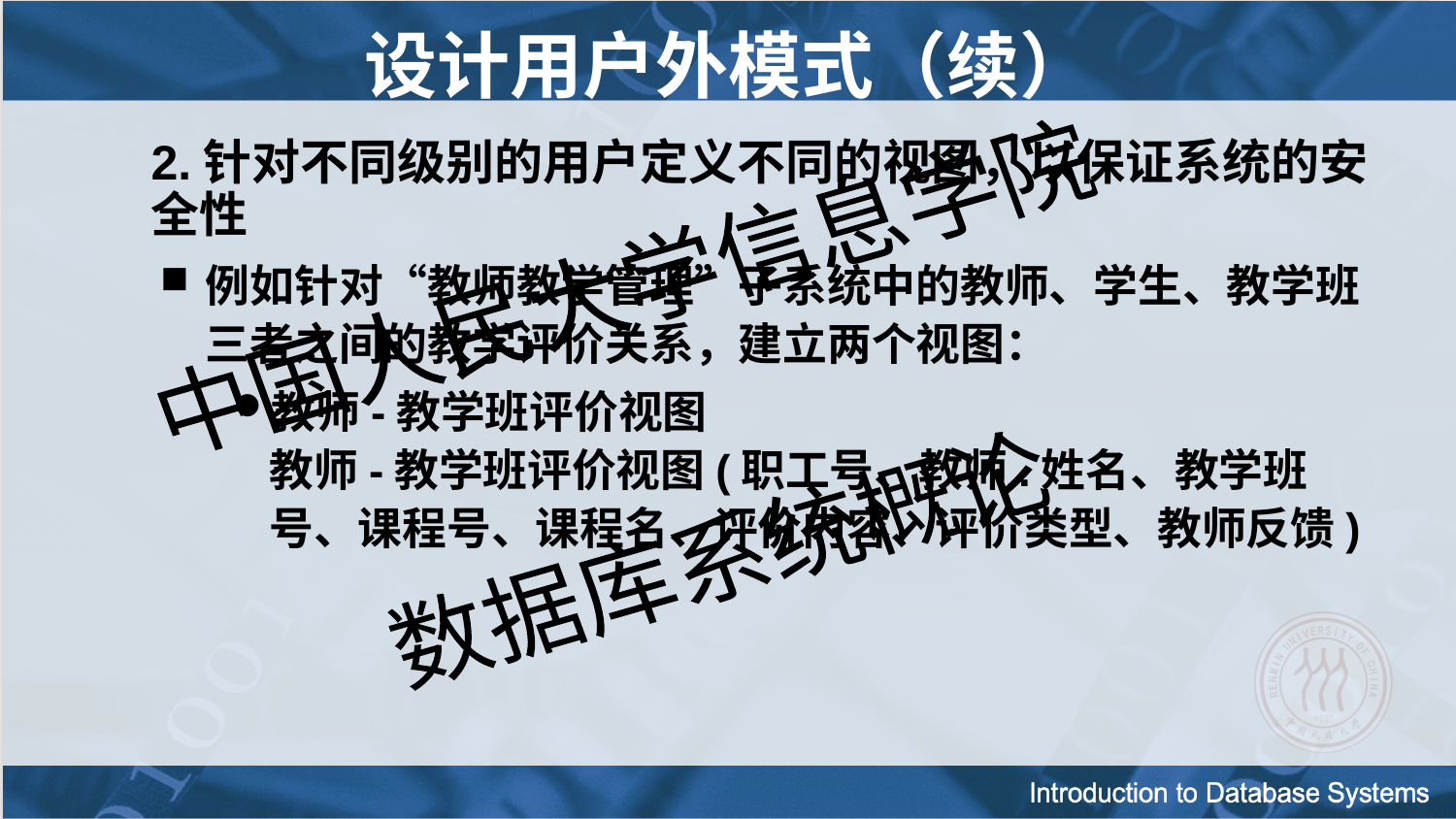

设计用户外模式（续）
2.针对不同级别的用户定义不同的视图，以保证系统的安全性
例如针对“教师教学管理”子系统中的教师、学生、教学班三者之间的教学评价关系，建立两个视图：
教师-教学班评价视图
教师-教学班评价视图(职工号、教师.姓名、教学班号、课程号、课程名、评价内容、评价类型、教师反馈)